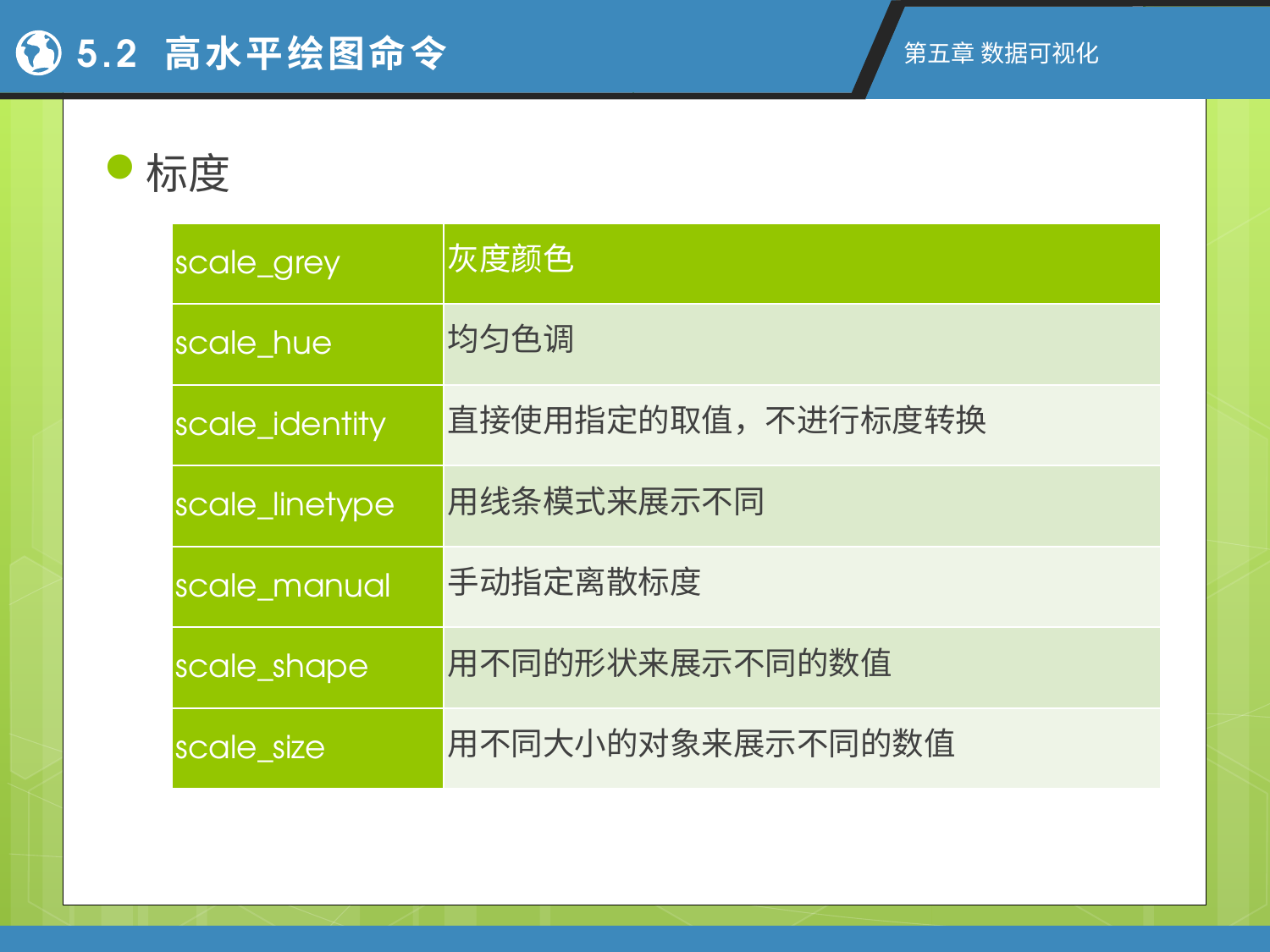

5.2 高水平绘图命令

第五章 数据可视化
标度
| scale\_grey | 灰度颜色 |
| --- | --- |
| scale\_hue | 均匀色调 |
| scale\_identity | 直接使用指定的取值，不进行标度转换 |
| scale\_linetype | 用线条模式来展示不同 |
| scale\_manual | 手动指定离散标度 |
| scale\_shape | 用不同的形状来展示不同的数值 |
| scale\_size | 用不同大小的对象来展示不同的数值 |